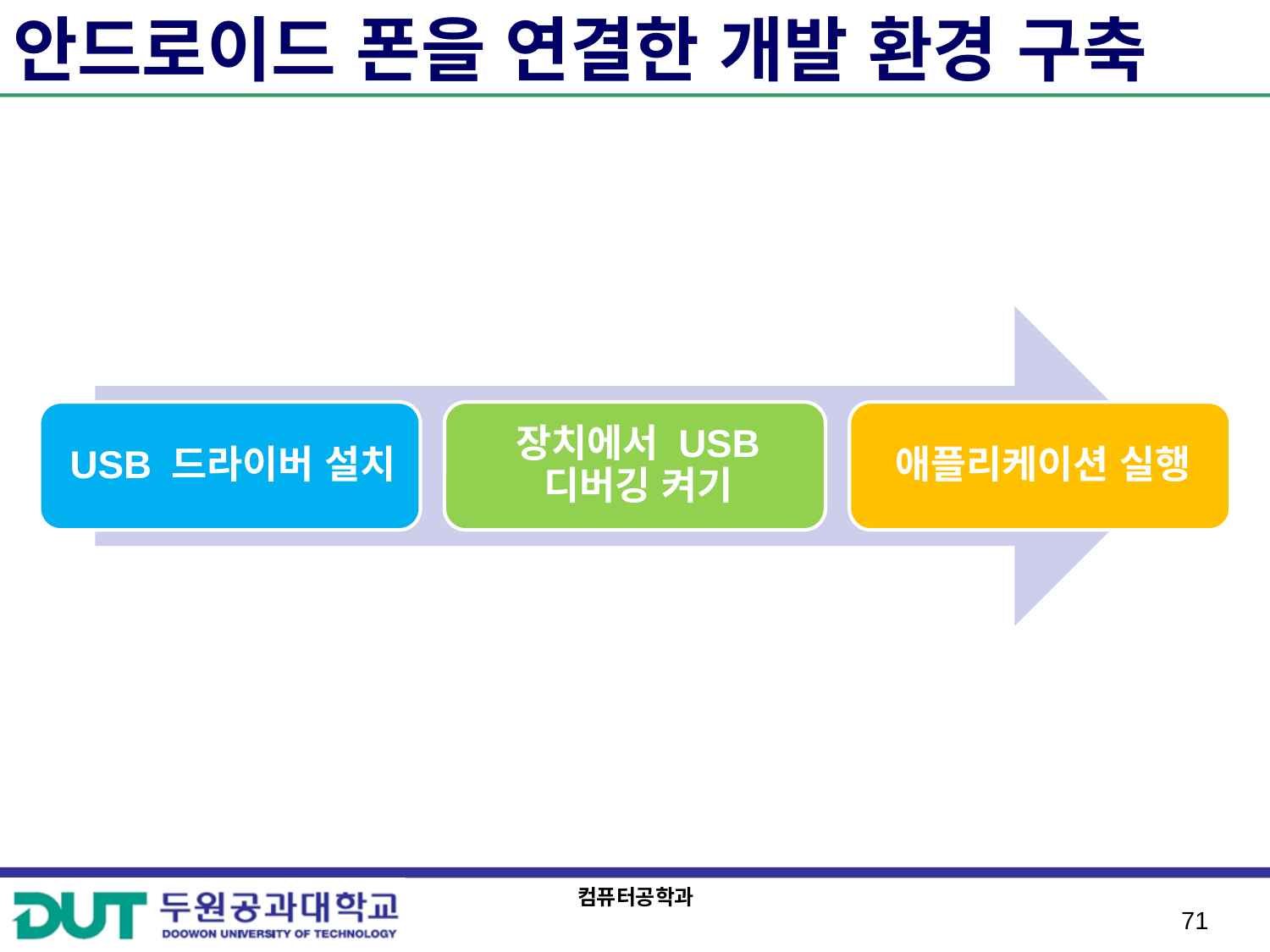

# 안드로이드 폰을 연결한 개발 환경 구축
USB 드라이버 설치
장치에서 USB 디버깅 켜기
애플리케이션 실행